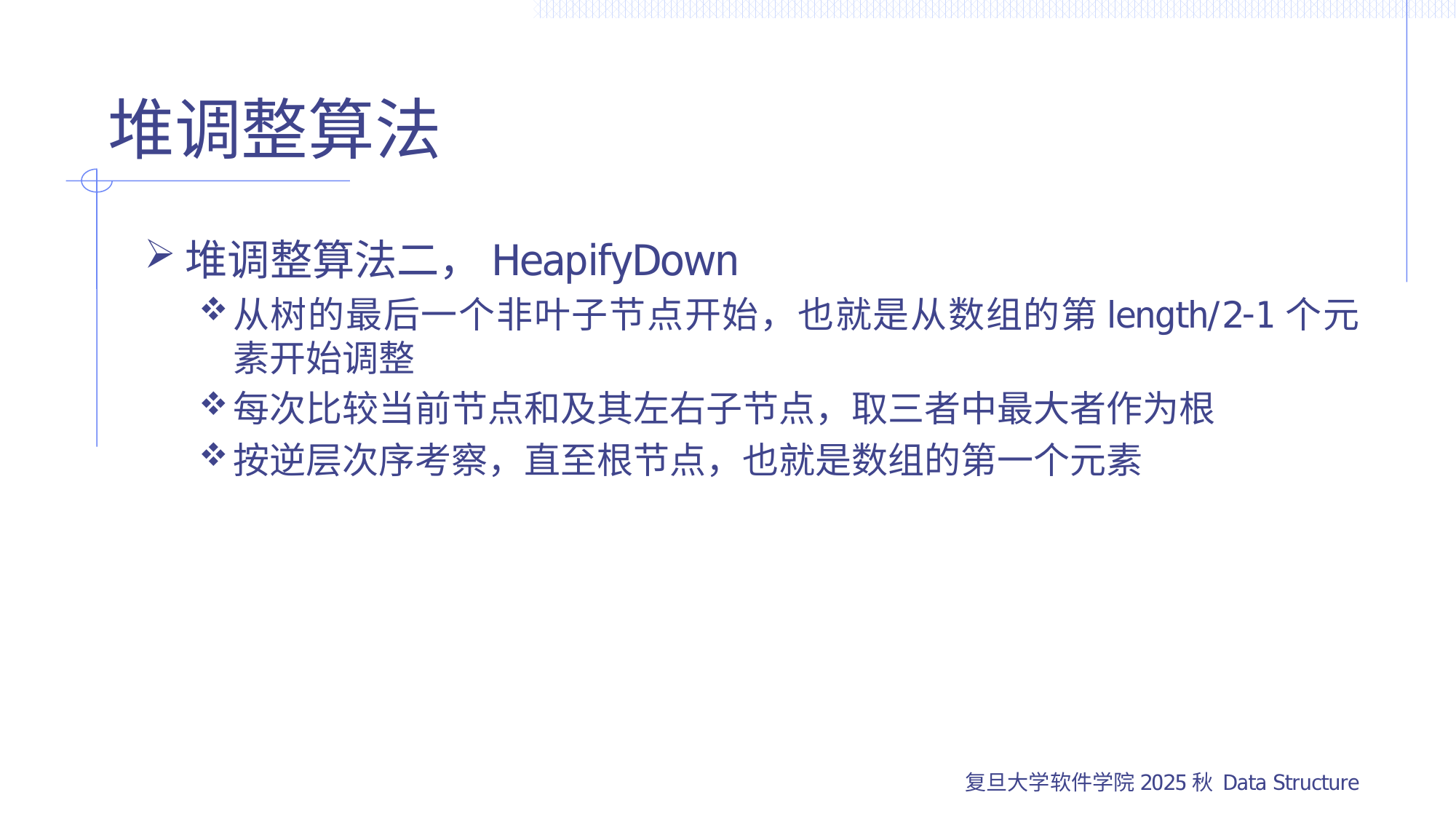

# 堆调整算法
堆调整算法二，HeapifyDown
从树的最后一个非叶子节点开始，也就是从数组的第length/2-1个元素开始调整
每次比较当前节点和及其左右子节点，取三者中最大者作为根
按逆层次序考察，直至根节点，也就是数组的第一个元素